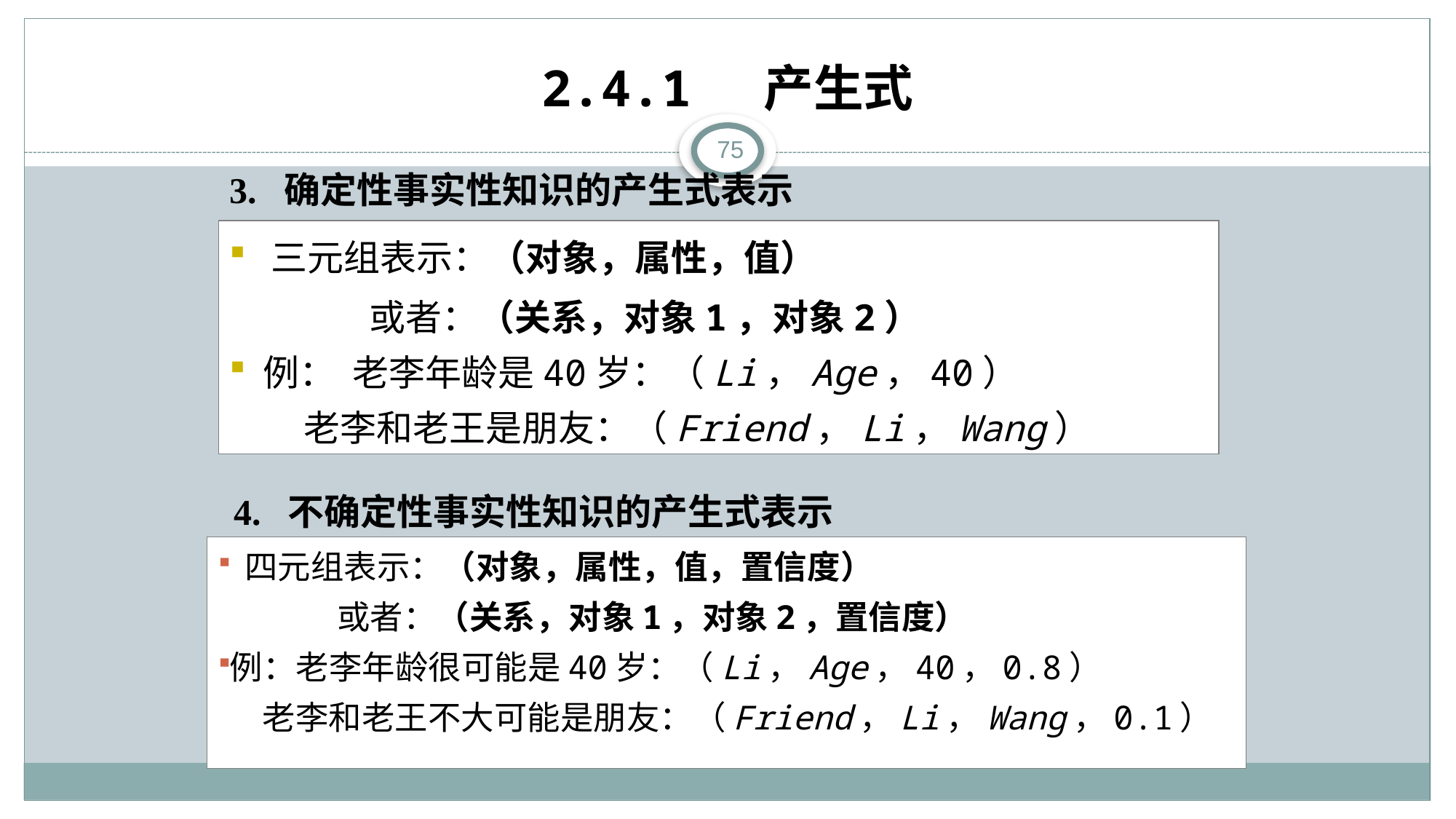

# 2.4.1  产生式
75
3.  确定性事实性知识的产生式表示
  三元组表示：（对象，属性，值）
                或者：（关系，对象1，对象2）
 例：  老李年龄是40岁：（Li，Age，40）
        老李和老王是朋友：（Friend，Li，Wang）
4.  不确定性事实性知识的产生式表示
 四元组表示：（对象，属性，值，置信度）
               或者：（关系，对象1，对象2，置信度）
例：老李年龄很可能是40岁：（Li，Age，40，0.8）
     老李和老王不大可能是朋友：（Friend，Li，Wang，0.1）